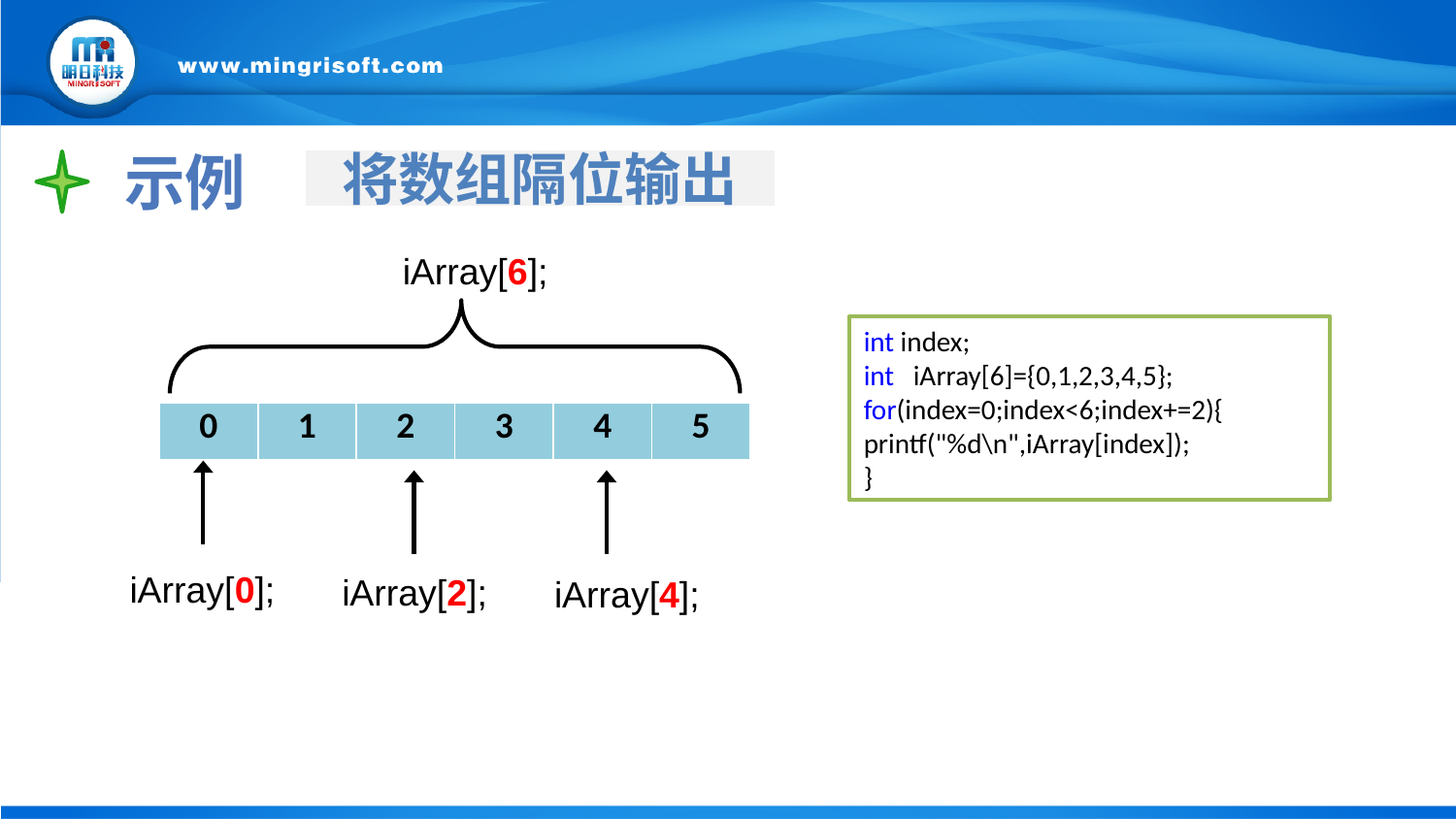

示例

将数组隔位输出
iArray[6];
int index;
int   iArray[6]={0,1,2,3,4,5};
for(index=0;index<6;index+=2){
printf("%d\n",iArray[index]);
}
| 0 | 1 | 2 | 3 | 4 | 5 |
| --- | --- | --- | --- | --- | --- |
iArray[0];
iArray[2];
iArray[4];